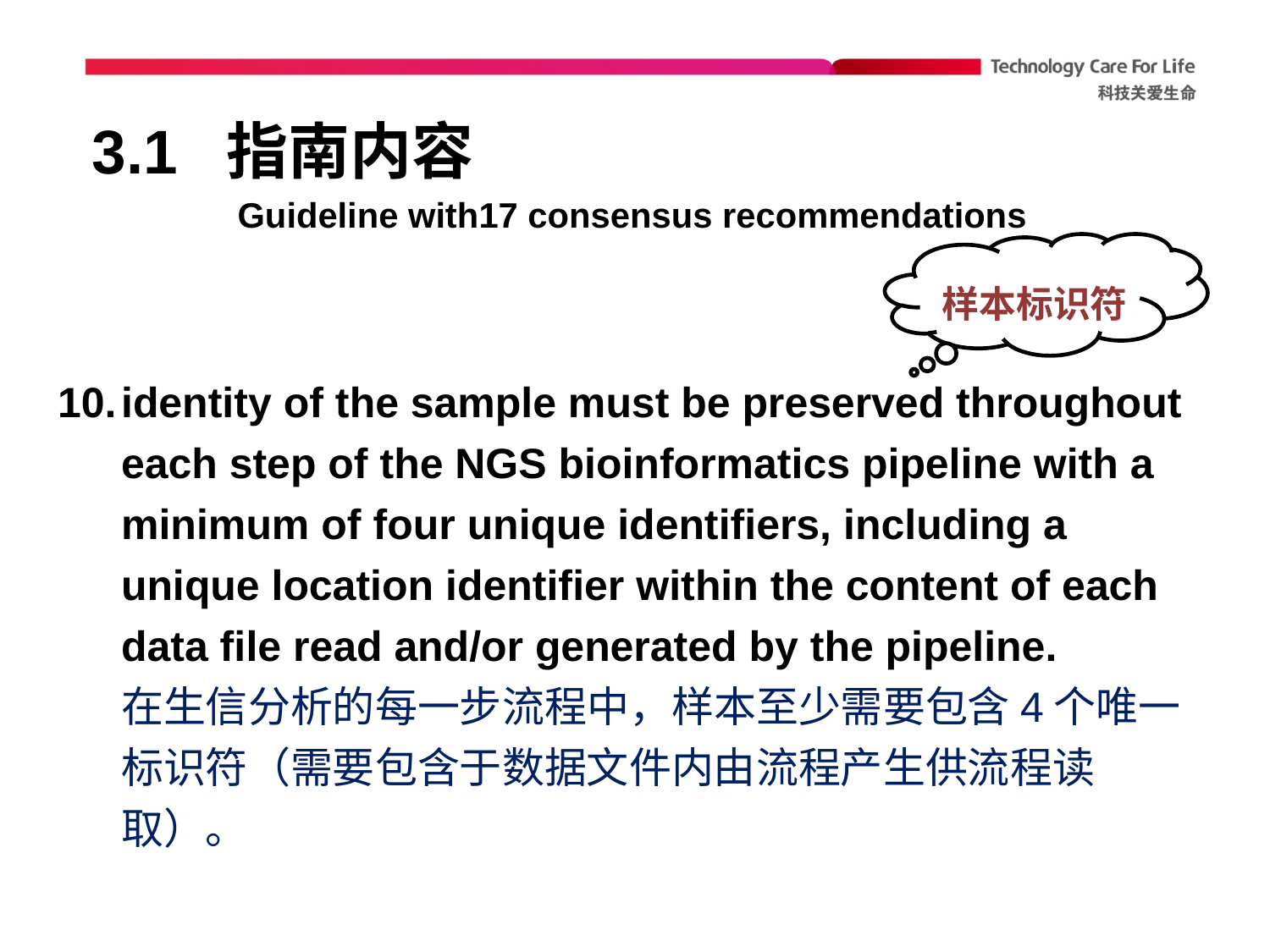

# 3.1  指南内容
Guideline with17 consensus recommendations
样本标识符
identity of the sample must be preserved throughout each step of the NGS bioinformatics pipeline with a minimum of four unique identifiers, including a unique location identifier within the content of each data file read and/or generated by the pipeline.
在生信分析的每一步流程中，样本至少需要包含4个唯一标识符（需要包含于数据文件内由流程产生供流程读取）。